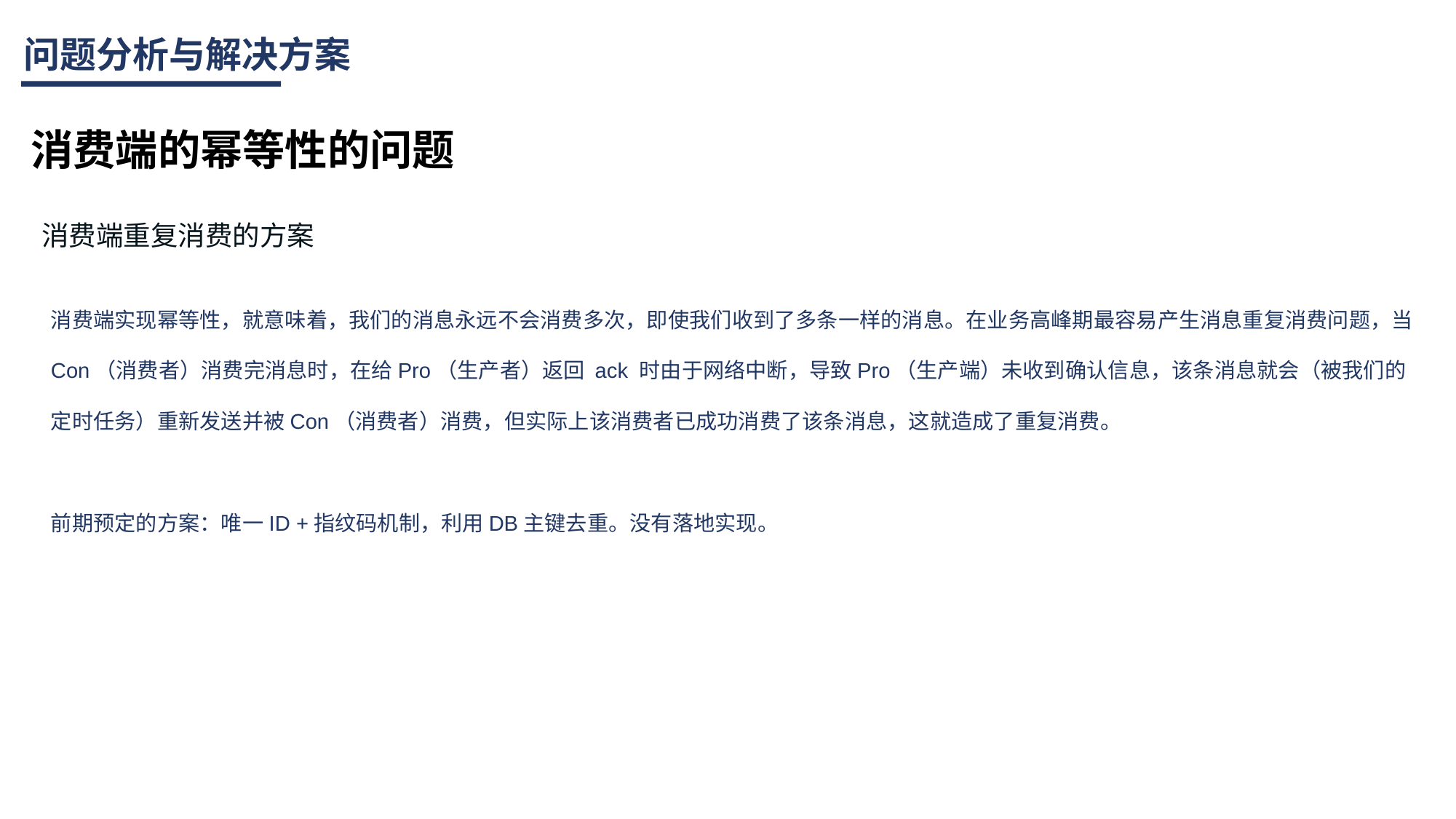

问题分析与解决方案

消费端的幂等性的问题
消费端重复消费的方案
消费端实现幂等性，就意味着，我们的消息永远不会消费多次，即使我们收到了多条一样的消息。在业务高峰期最容易产生消息重复消费问题，当Con（消费者）消费完消息时，在给Pro（生产者）返回 ack 时由于网络中断，导致Pro（生产端）未收到确认信息，该条消息就会（被我们的定时任务）重新发送并被Con（消费者）消费，但实际上该消费者已成功消费了该条消息，这就造成了重复消费。

前期预定的方案：唯一ID +指纹码机制，利用DB主键去重。没有落地实现。

输入你的标题
10+
这里输具体内容